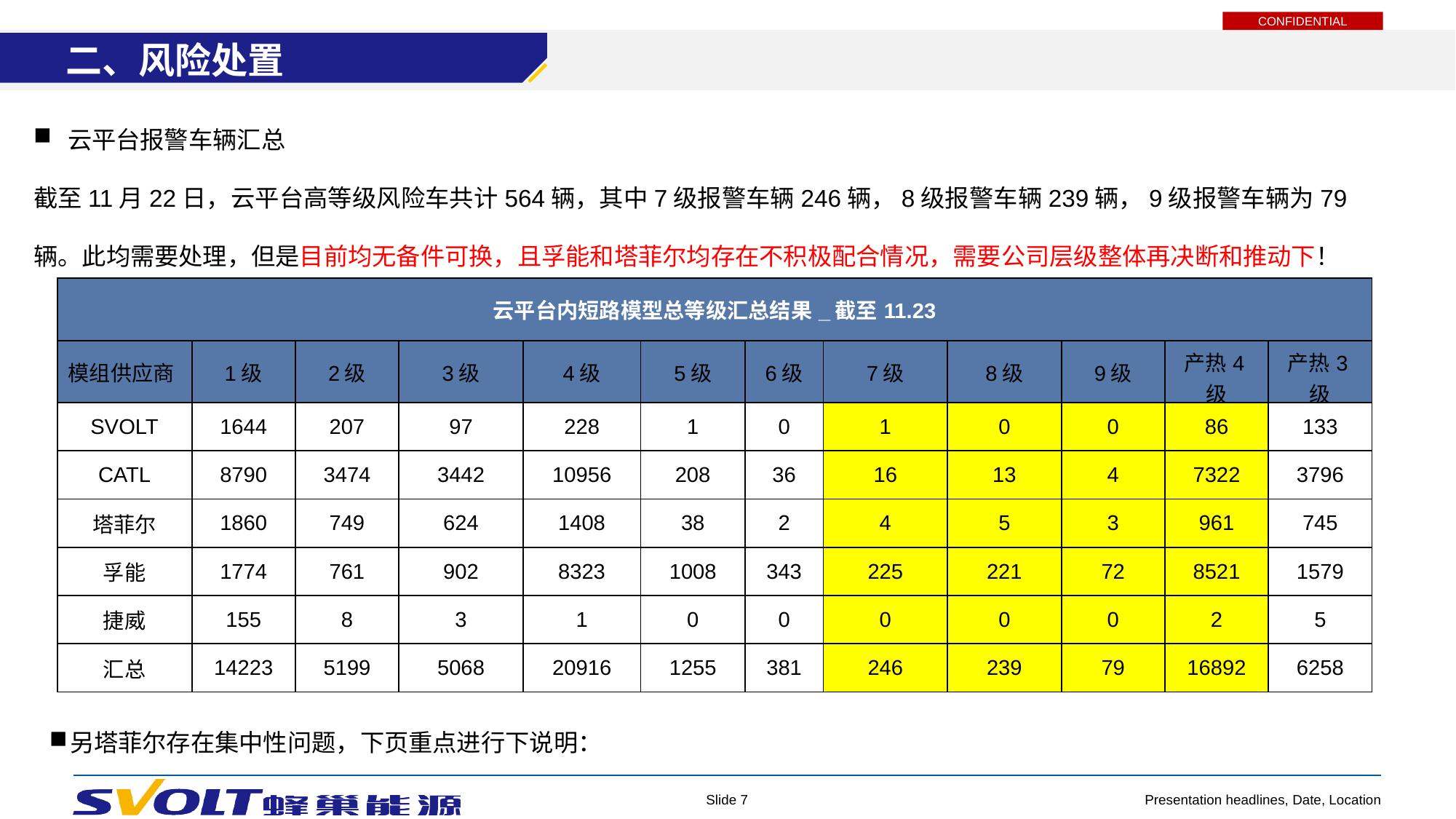

二、风险处置

云平台报警车辆汇总
截至11月22日，云平台高等级风险车共计564辆，其中7级报警车辆246辆，8级报警车辆239辆，9级报警车辆为79辆。此均需要处理，但是目前均无备件可换，且孚能和塔菲尔均存在不积极配合情况，需要公司层级整体再决断和推动下！
| 云平台内短路模型总等级汇总结果\_截至11.23 |  |  |  |  |  |  |  |  |  |  |  |
| --- | --- | --- | --- | --- | --- | --- | --- | --- | --- | --- | --- |
| 模组供应商 | 1级 | 2级 | 3级 | 4级 | 5级 | 6级 | 7级 | 8级 | 9级 | 产热4级 | 产热3级 |
| SVOLT | 1644 | 207 | 97 | 228 | 1 | 0 | 1 | 0 | 0 | 86 | 133 |
| CATL | 8790 | 3474 | 3442 | 10956 | 208 | 36 | 16 | 13 | 4 | 7322 | 3796 |
| 塔菲尔 | 1860 | 749 | 624 | 1408 | 38 | 2 | 4 | 5 | 3 | 961 | 745 |
| 孚能 | 1774 | 761 | 902 | 8323 | 1008 | 343 | 225 | 221 | 72 | 8521 | 1579 |
| 捷威 | 155 | 8 | 3 | 1 | 0 | 0 | 0 | 0 | 0 | 2 | 5 |
| 汇总 | 14223 | 5199 | 5068 | 20916 | 1255 | 381 | 246 | 239 | 79 | 16892 | 6258 |

另塔菲尔存在集中性问题，下页重点进行下说明：
Presentation headlines, Date, Location
Slide 7